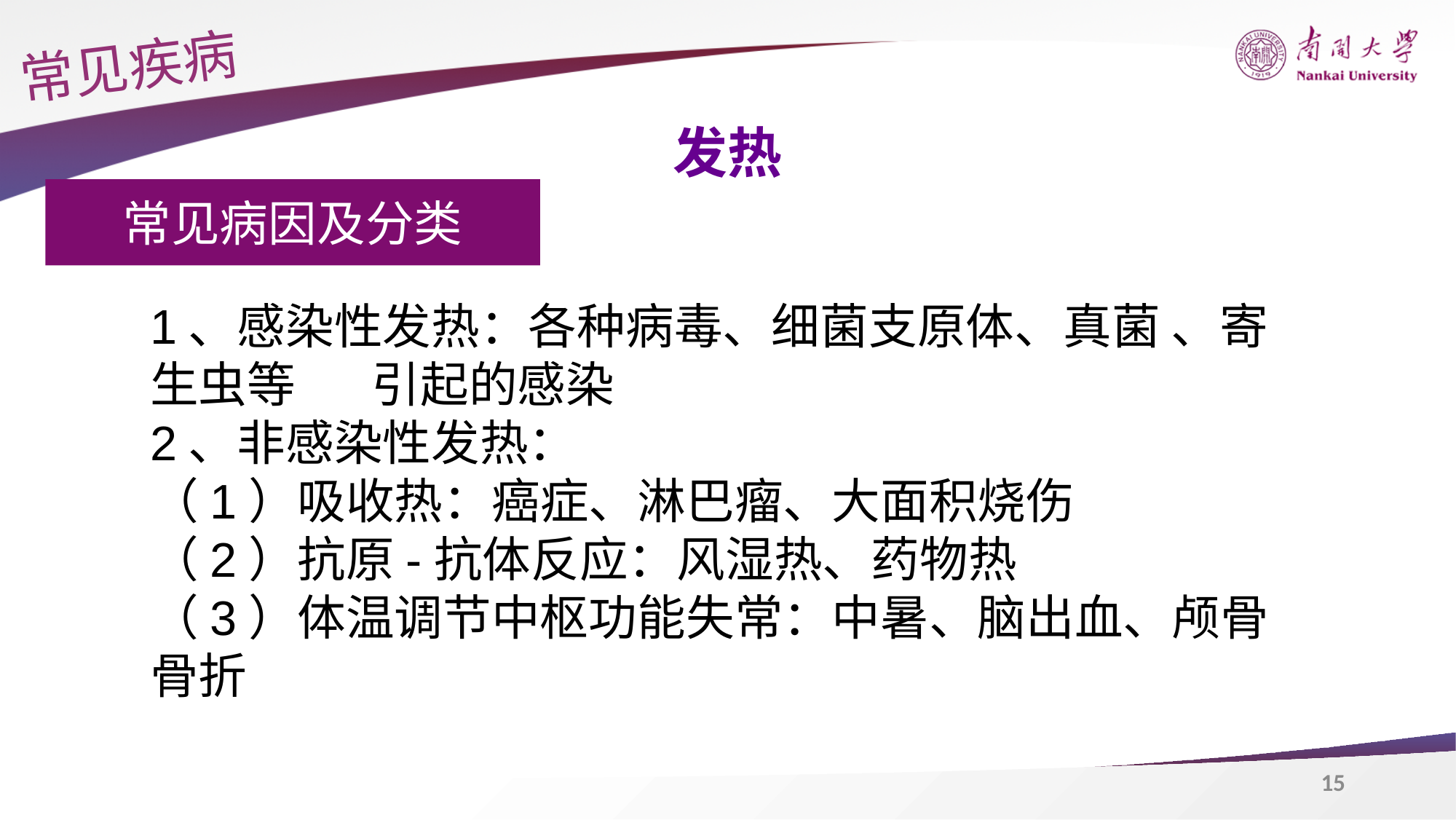

常见疾病
发热
常见病因及分类
1、感染性发热：各种病毒、细菌支原体、真菌 、寄生虫等       引起的感染
2、非感染性发热：
（1）吸收热：癌症、淋巴瘤、大面积烧伤
（2）抗原-抗体反应：风湿热、药物热
（3）体温调节中枢功能失常：中暑、脑出血、颅骨骨折

15